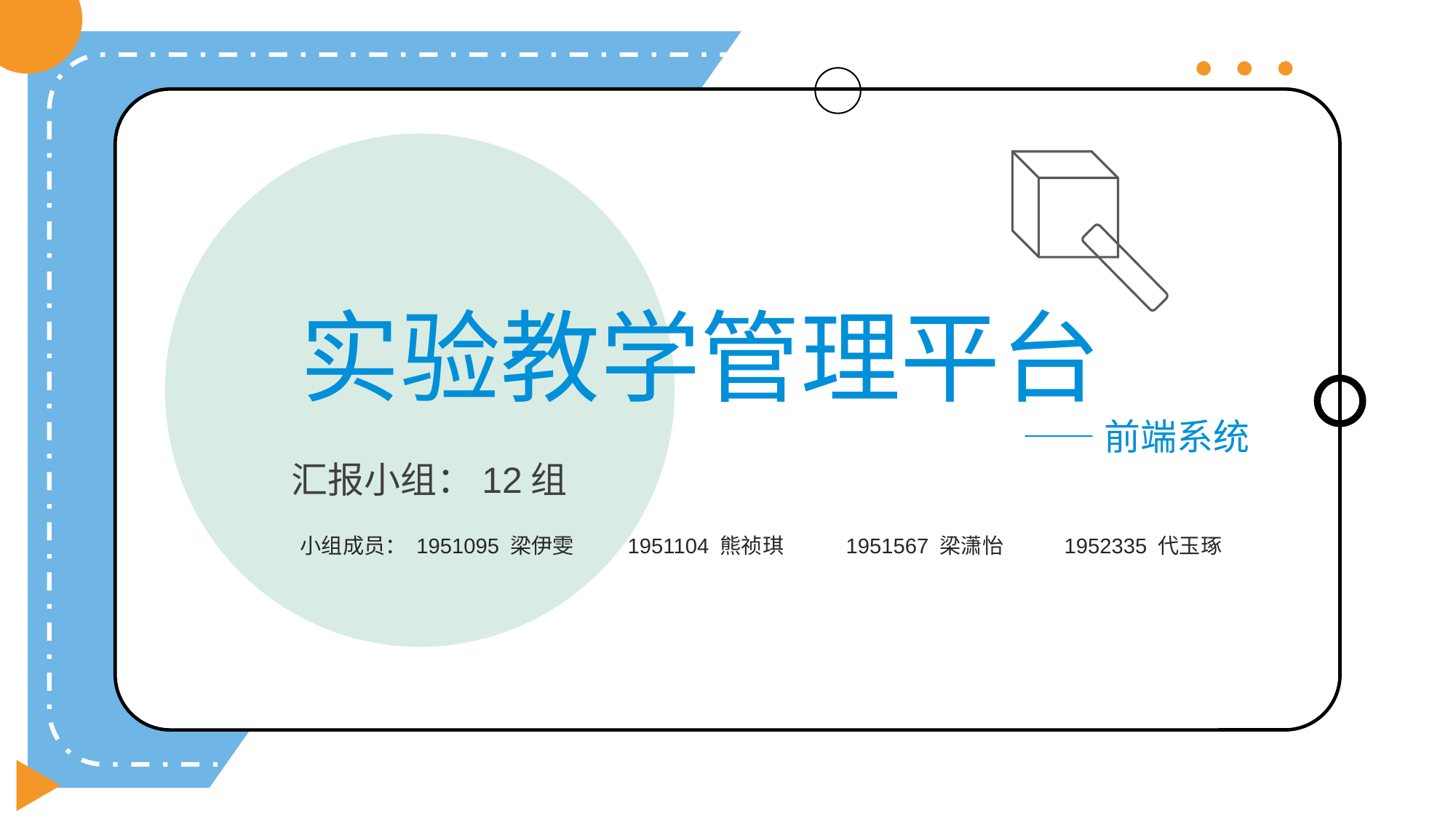

实验教学管理平台
——前端系统

汇报小组：12组
小组成员： 1951095 梁伊雯	1951104 熊祯琪	1951567 梁潇怡	1952335 代玉琢